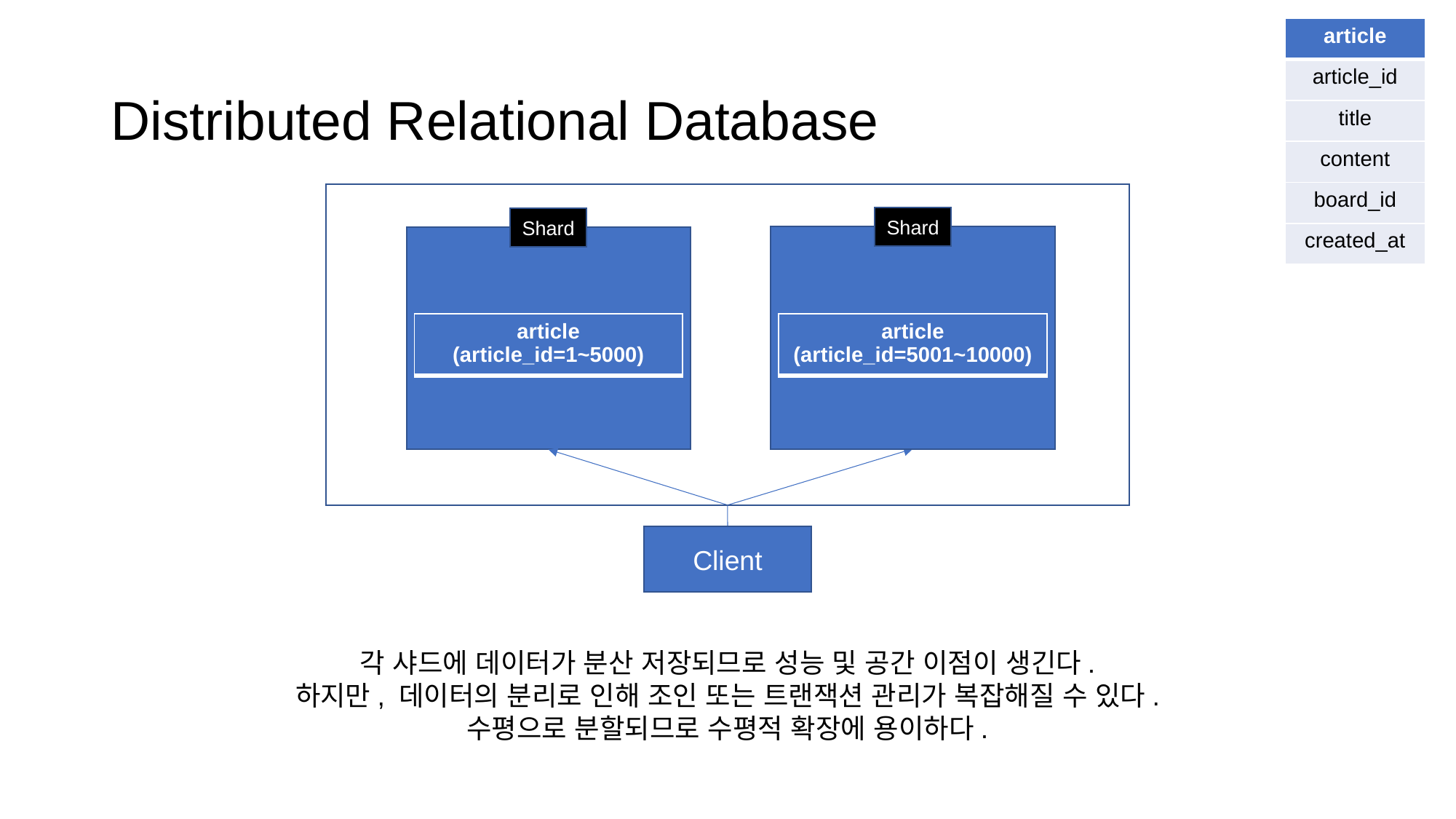

| article |
| --- |
| article\_id |
| title |
| content |
| board\_id |
| created\_at |
# Distributed Relational Database

Shard
Shard

| article (article\_id=1~5000) |
| --- |
| article (article\_id=5001~10000) |
| --- |
Client
각 샤드에 데이터가 분산 저장되므로 성능 및 공간 이점이 생긴다.
하지만, 데이터의 분리로 인해 조인 또는 트랜잭션 관리가 복잡해질 수 있다.
수평으로 분할되므로 수평적 확장에 용이하다.